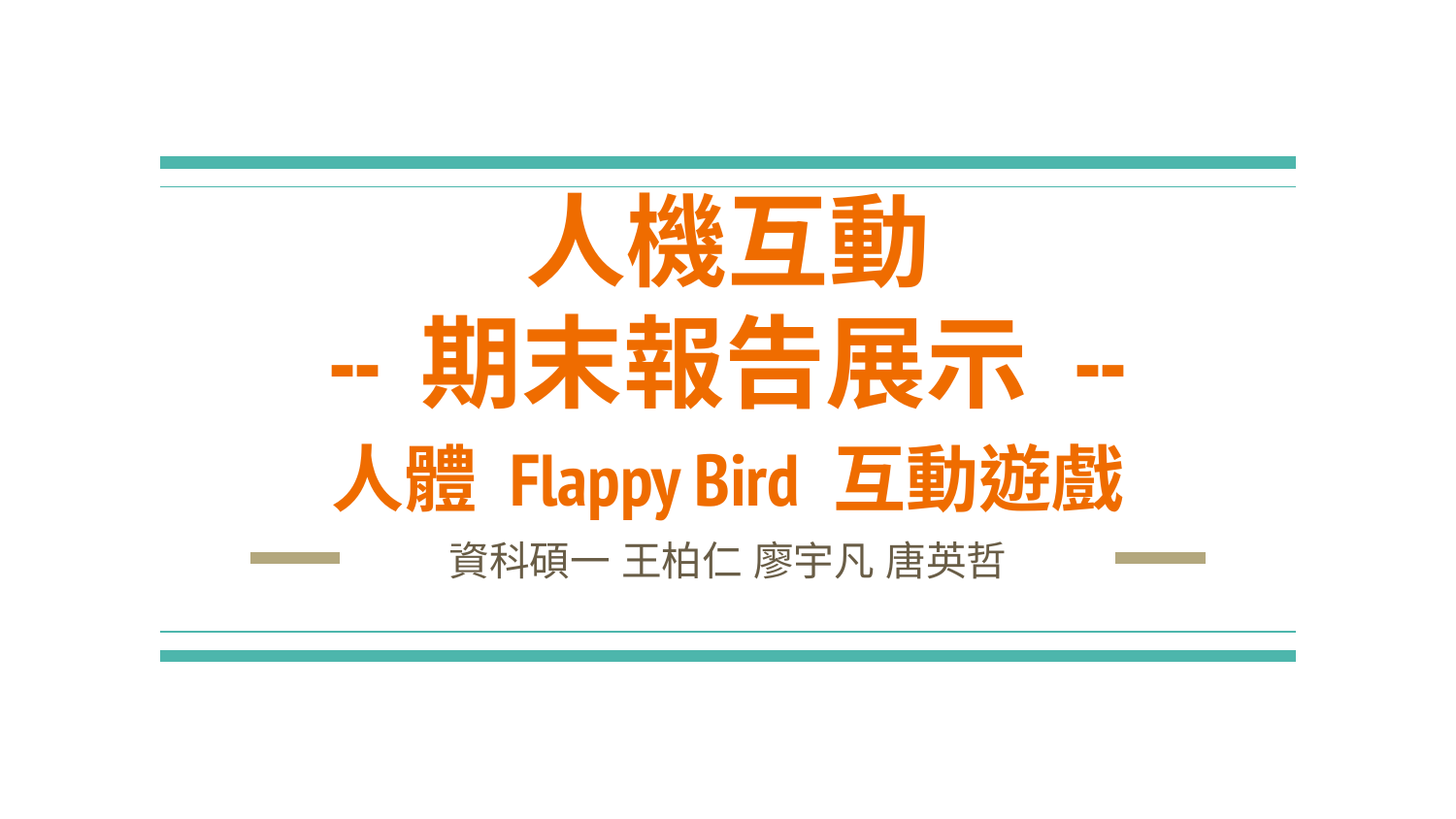

# 人機互動
-- 期末報告展示 --
人體 Flappy Bird 互動遊戲
資科碩一 王柏仁 廖宇凡 唐英哲